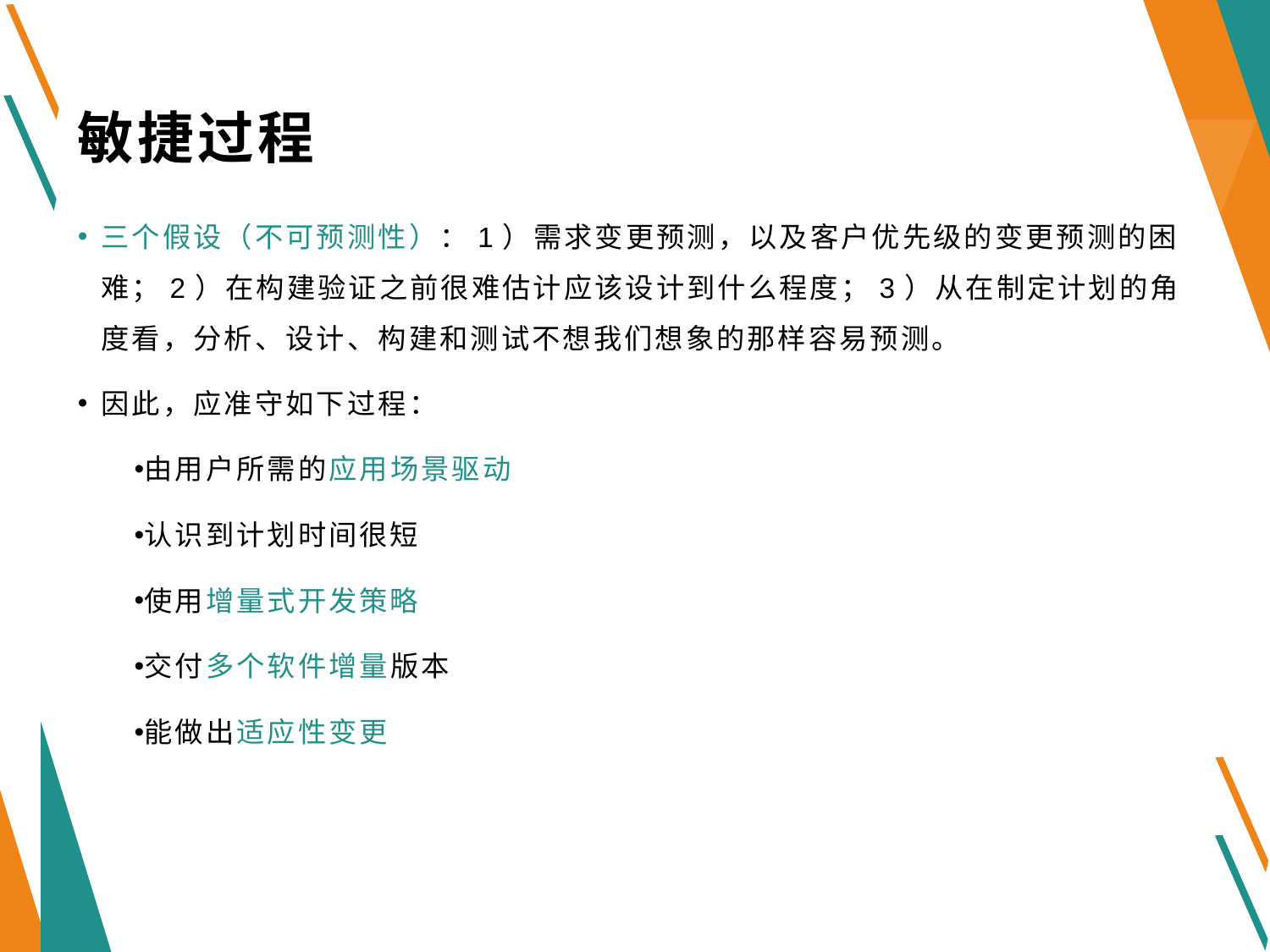

# 敏捷过程
三个假设（不可预测性）：1）需求变更预测，以及客户优先级的变更预测的困难；2）在构建验证之前很难估计应该设计到什么程度；3）从在制定计划的角度看，分析、设计、构建和测试不想我们想象的那样容易预测。
因此，应准守如下过程：
由用户所需的应用场景驱动
认识到计划时间很短
使用增量式开发策略
交付多个软件增量版本
能做出适应性变更
5